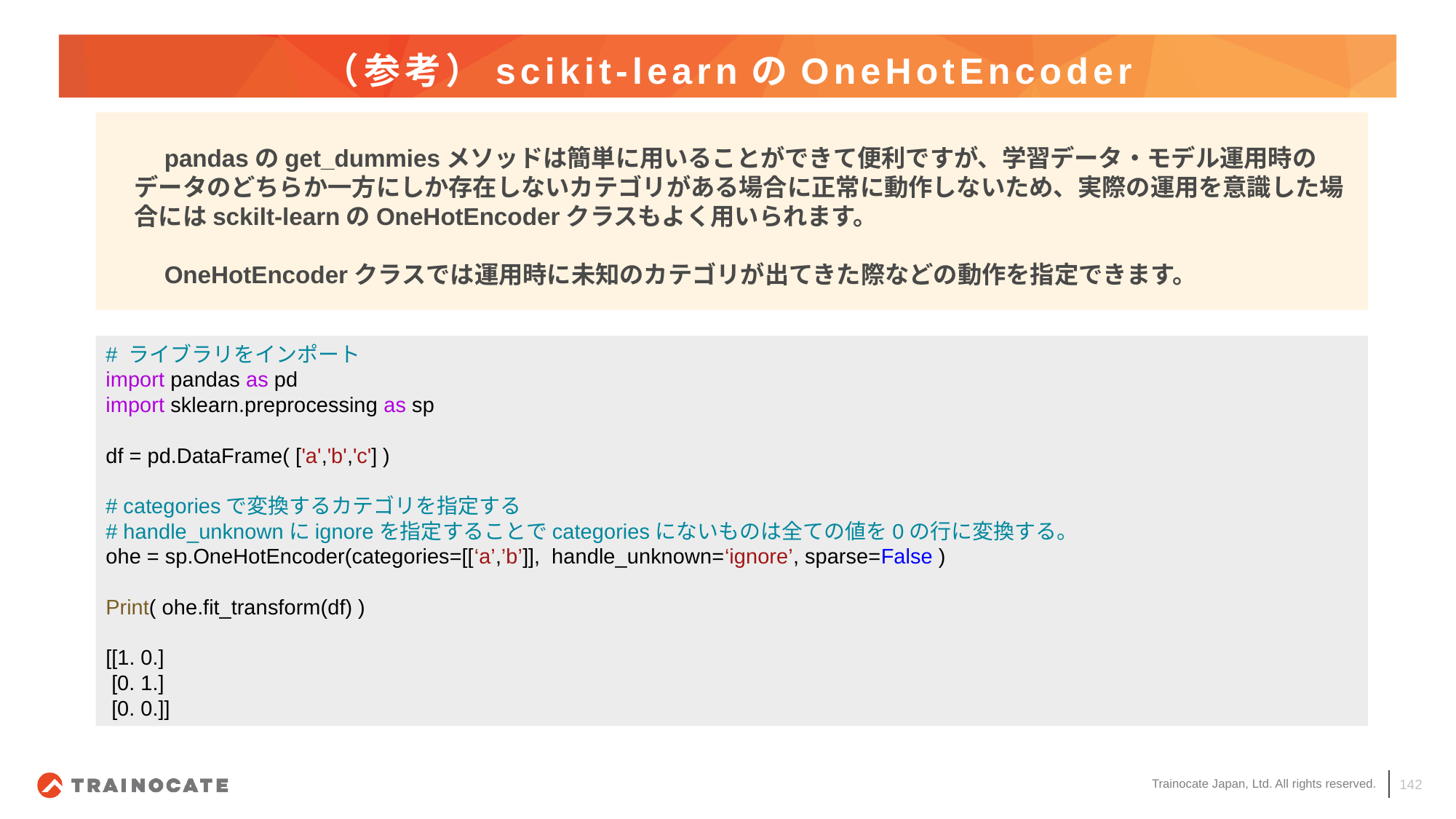

# （参考）scikit-learnのOneHotEncoder
　pandasのget_dummiesメソッドは簡単に用いることができて便利ですが、学習データ・モデル運用時のデータのどちらか一方にしか存在しないカテゴリがある場合に正常に動作しないため、実際の運用を意識した場合にはsckilt-learnのOneHotEncoderクラスもよく用いられます。

　OneHotEncoderクラスでは運用時に未知のカテゴリが出てきた際などの動作を指定できます。
# ライブラリをインポート
import pandas as pd
import sklearn.preprocessing as sp
df = pd.DataFrame( ['a','b','c'] )

# categoriesで変換するカテゴリを指定する
# handle_unknownにignoreを指定することでcategoriesにないものは全ての値を0の行に変換する。
ohe = sp.OneHotEncoder(categories=[[‘a’,’b’]],  handle_unknown=‘ignore’, sparse=False )

Print( ohe.fit_transform(df) )

[[1. 0.]
 [0. 1.]
 [0. 0.]]
142